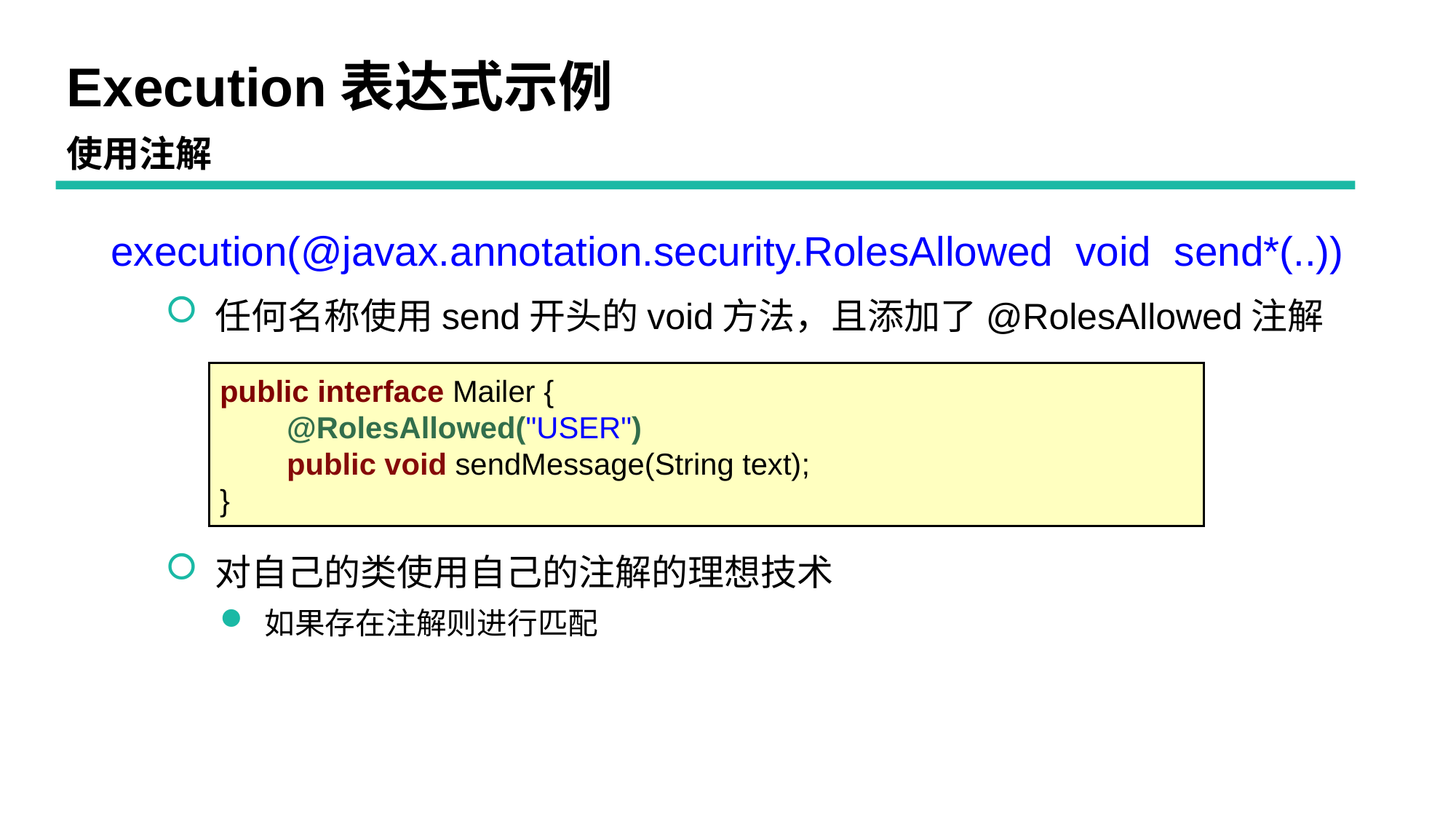

# Execution表达式示例
使用注解
execution(@javax.annotation.security.RolesAllowed  void  send*(..))
 任何名称使用send开头的void方法，且添加了@RolesAllowed注解
public interface Mailer {
        @RolesAllowed("USER")
        public void sendMessage(String text);
}
 对自己的类使用自己的注解的理想技术
 如果存在注解则进行匹配